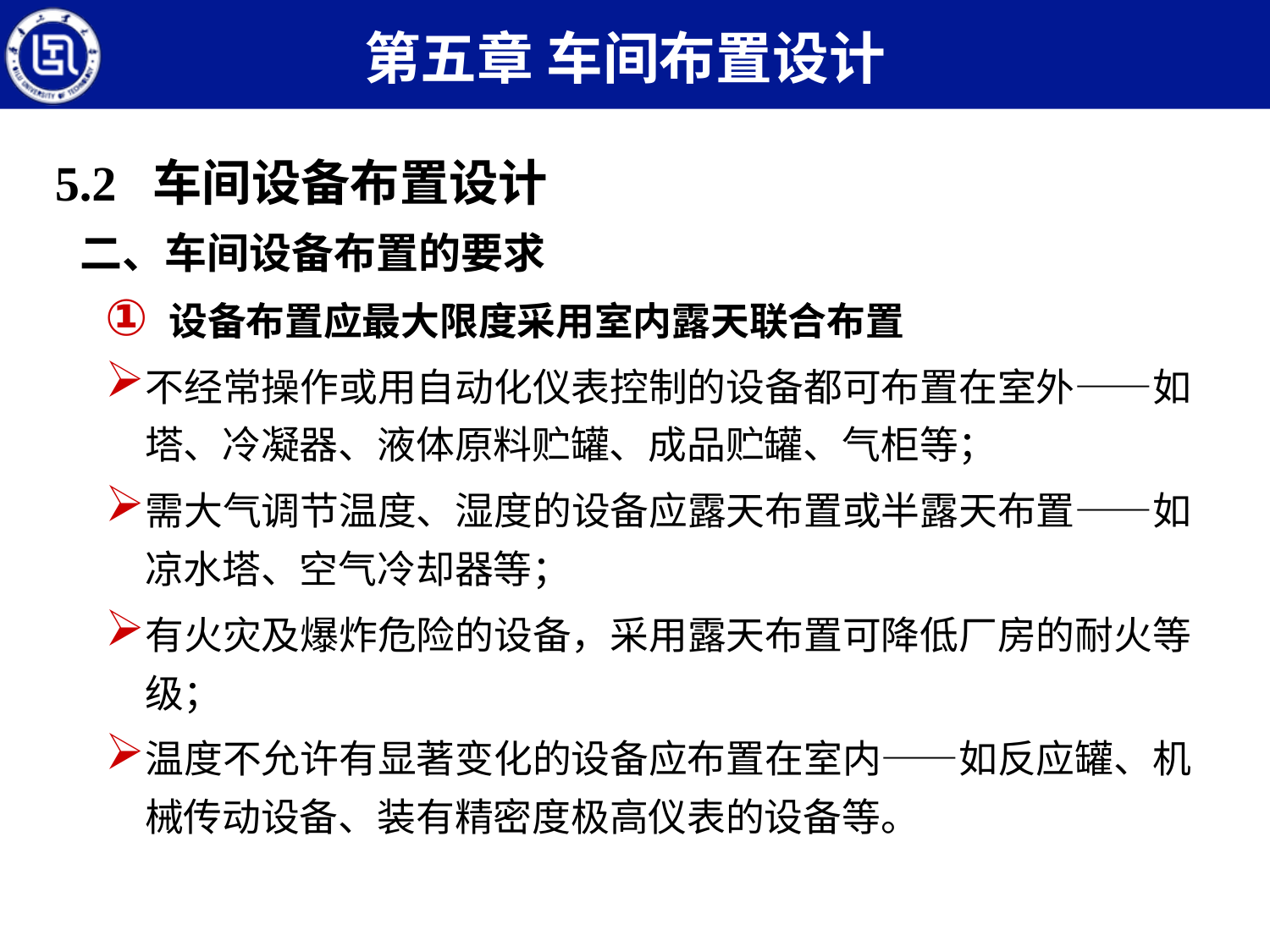

第五章 车间布置设计
5.2  车间设备布置设计
二、车间设备布置的要求
设备布置应最大限度采用室内露天联合布置
不经常操作或用自动化仪表控制的设备都可布置在室外——如塔、冷凝器、液体原料贮罐、成品贮罐、气柜等；
需大气调节温度、湿度的设备应露天布置或半露天布置——如凉水塔、空气冷却器等；
有火灾及爆炸危险的设备，采用露天布置可降低厂房的耐火等级；
温度不允许有显著变化的设备应布置在室内——如反应罐、机械传动设备、装有精密度极高仪表的设备等。